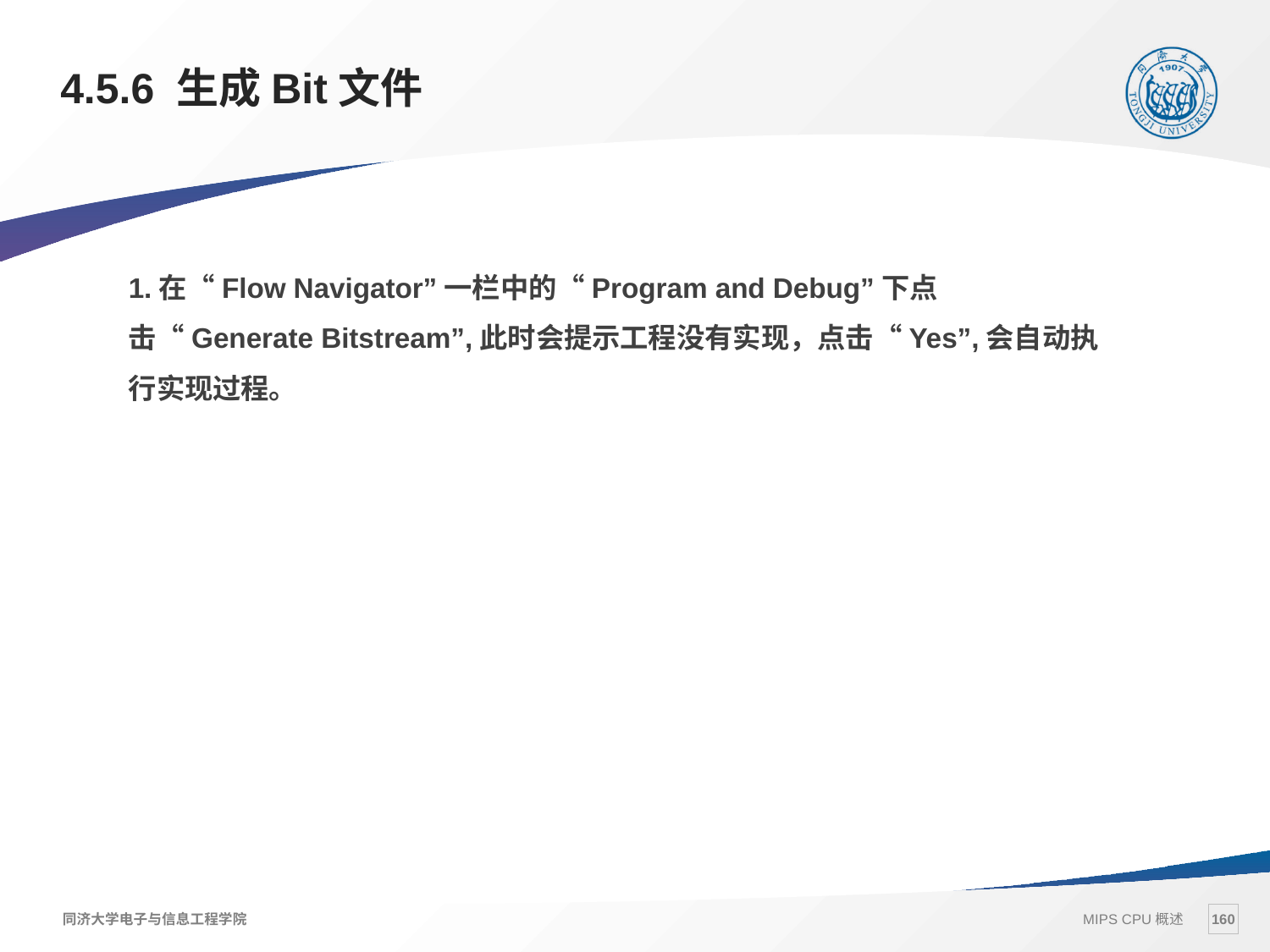

# 4.5.6 生成Bit文件
1.在“Flow Navigator”一栏中的“Program and Debug”下点击“Generate Bitstream”,此时会提示工程没有实现，点击“Yes”,会自动执行实现过程。